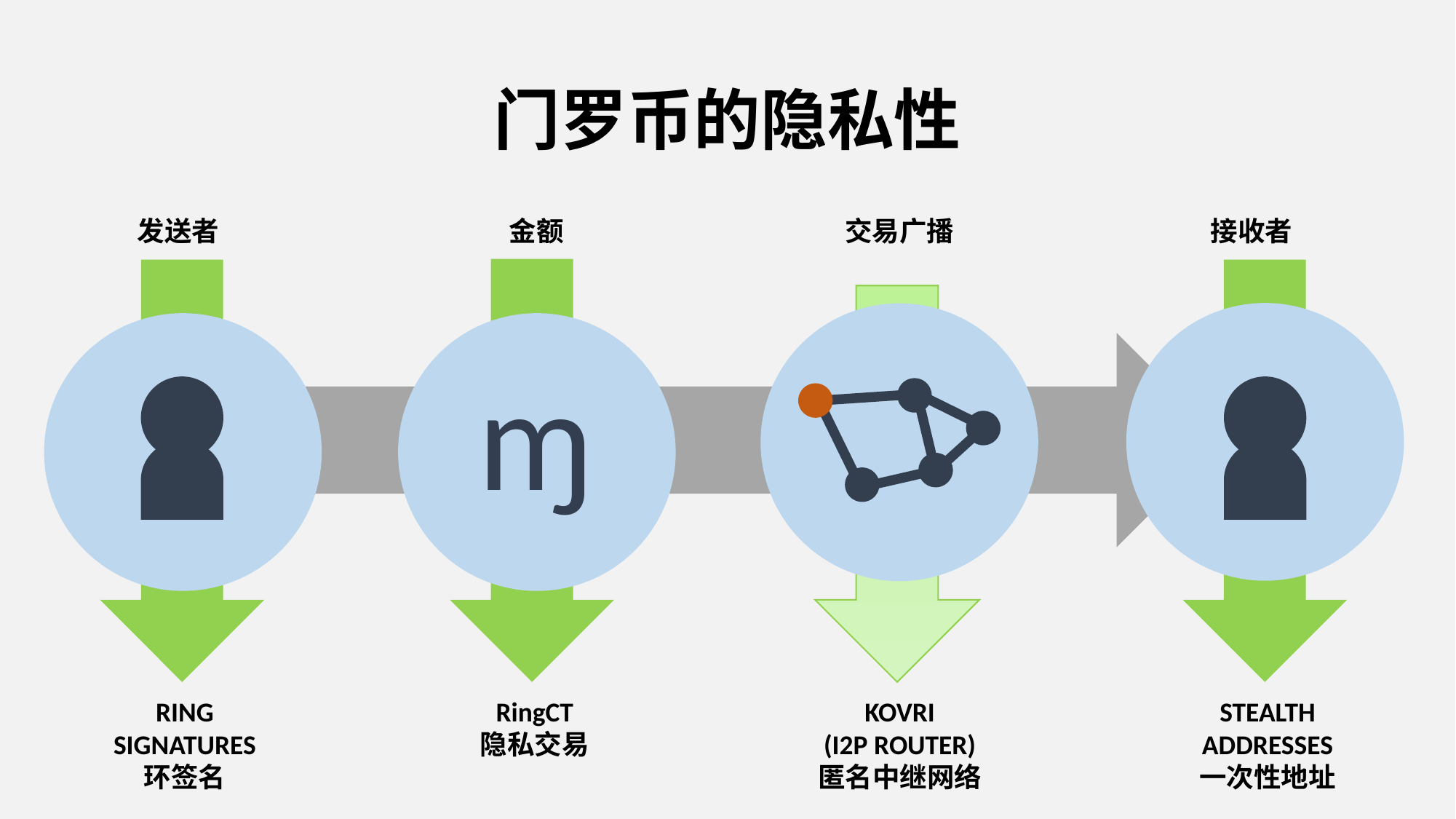

# 门罗币的隐私性
金额
发送者
交易广播
接收者

ɱ

RING
SIGNATURES
环签名
RingCT
隐私交易
KOVRI
(I2P ROUTER)
匿名中继网络
STEALTH
ADDRESSES
一次性地址